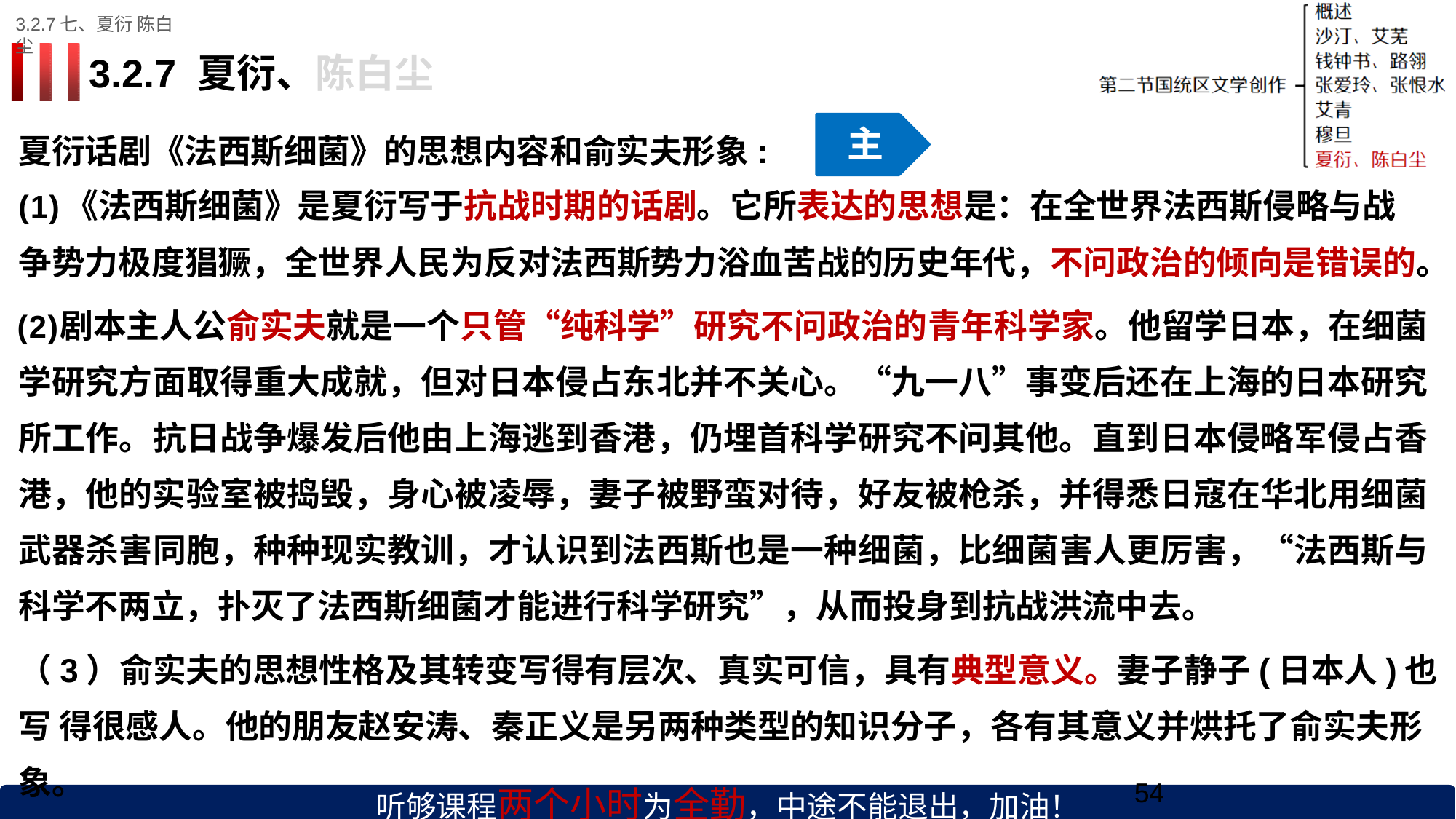

3.2.7七、夏衍 陈白尘

# 3.2.7 夏衍、陈白尘

主
夏衍话剧《法西斯细菌》的思想内容和俞实夫形象:
《法西斯细菌》是夏衍写于抗战时期的话剧。它所表达的思想是：在全世界法西斯侵略与战
争势力极度猖獗，全世界人民为反对法西斯势力浴血苦战的历史年代，不问政治的倾向是错误的。
剧本主人公俞实夫就是一个只管“纯科学”研究不问政治的青年科学家。他留学日本，在细菌 学研究方面取得重大成就，但对日本侵占东北并不关心。“九一八”事变后还在上海的日本研究 所工作。抗日战争爆发后他由上海逃到香港，仍埋首科学研究不问其他。直到日本侵略军侵占香 港，他的实验室被捣毁，身心被凌辱，妻子被野蛮对待，好友被枪杀，并得悉日寇在华北用细菌 武器杀害同胞，种种现实教训，才认识到法西斯也是一种细菌，比细菌害人更厉害，“法西斯与 科学不两立，扑灭了法西斯细菌才能进行科学研究”，从而投身到抗战洪流中去。
（3）俞实夫的思想性格及其转变写得有层次、真实可信，具有典型意义。妻子静子(日本人)也写 得很感人。他的朋友赵安涛、秦正义是另两种类型的知识分子，各有其意义并烘托了俞实夫形象。
54

听够课程两个小时为全勤，中途不能退出，加油！